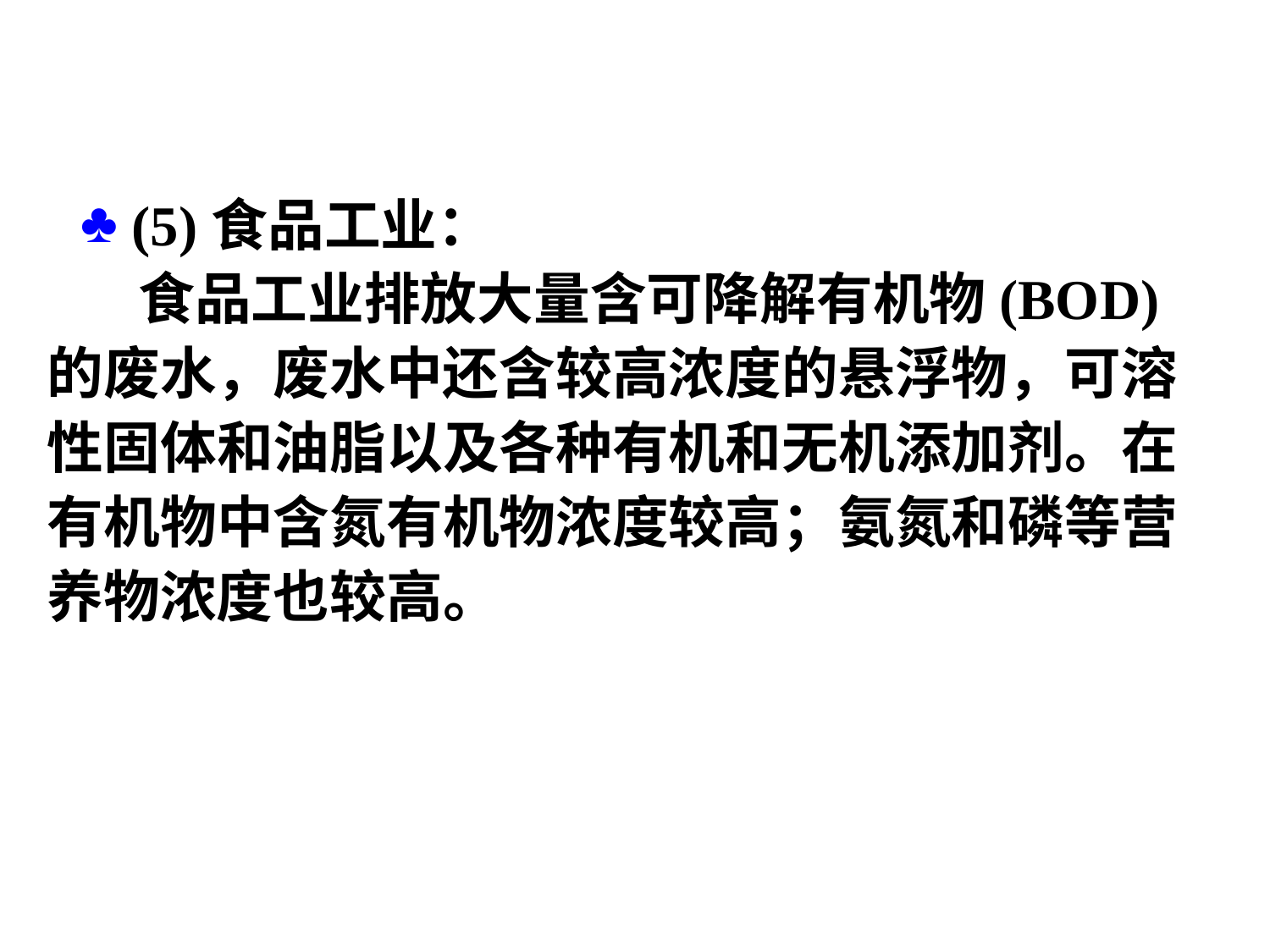

(5)食品工业：
      食品工业排放大量含可降解有机物(BOD)的废水，废水中还含较高浓度的悬浮物，可溶性固体和油脂以及各种有机和无机添加剂。在有机物中含氮有机物浓度较高；氨氮和磷等营养物浓度也较高。